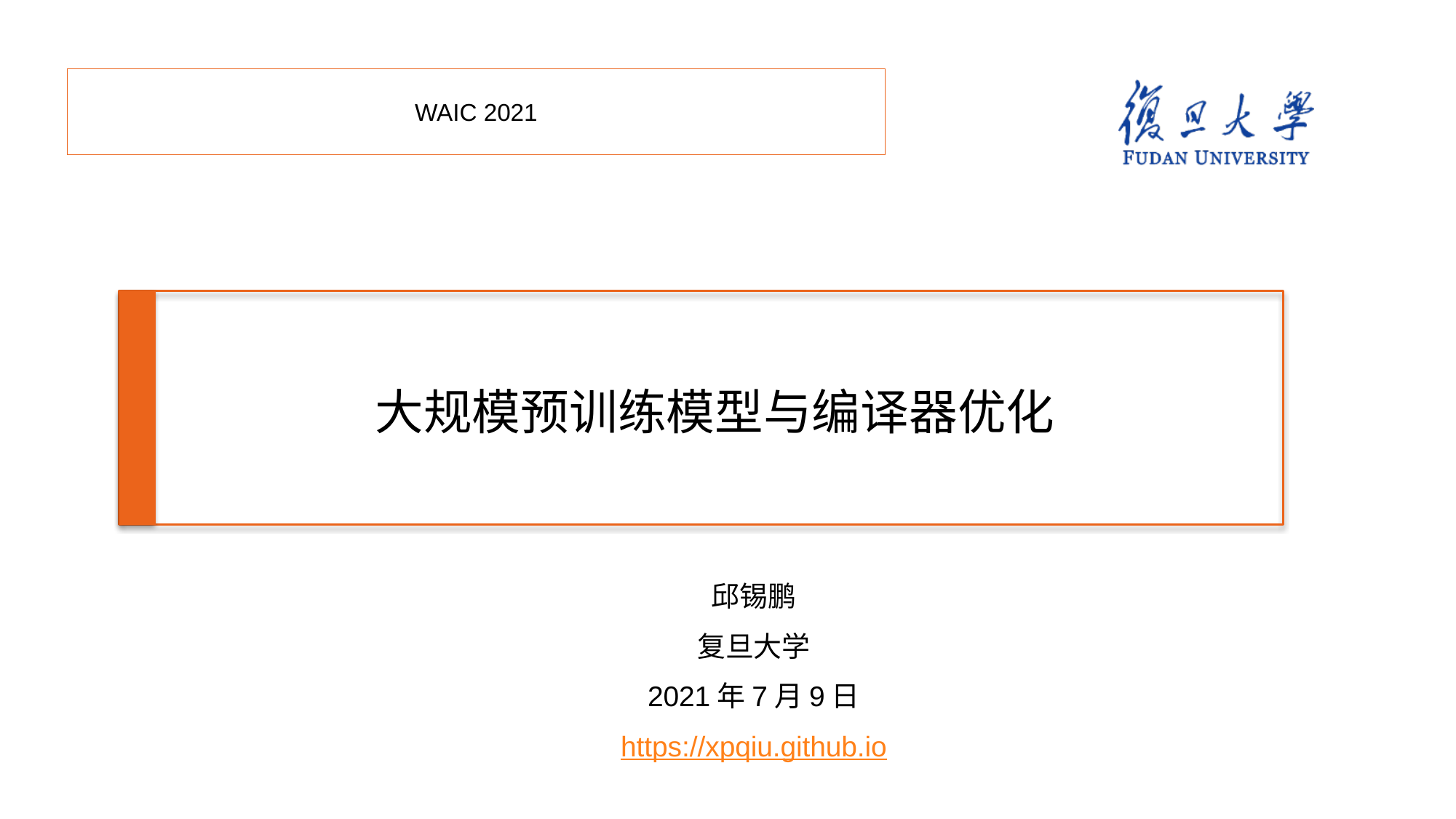

WAIC 2021
# 大规模预训练模型与编译器优化
邱锡鹏
复旦大学
2021年7月9日
https://xpqiu.github.io